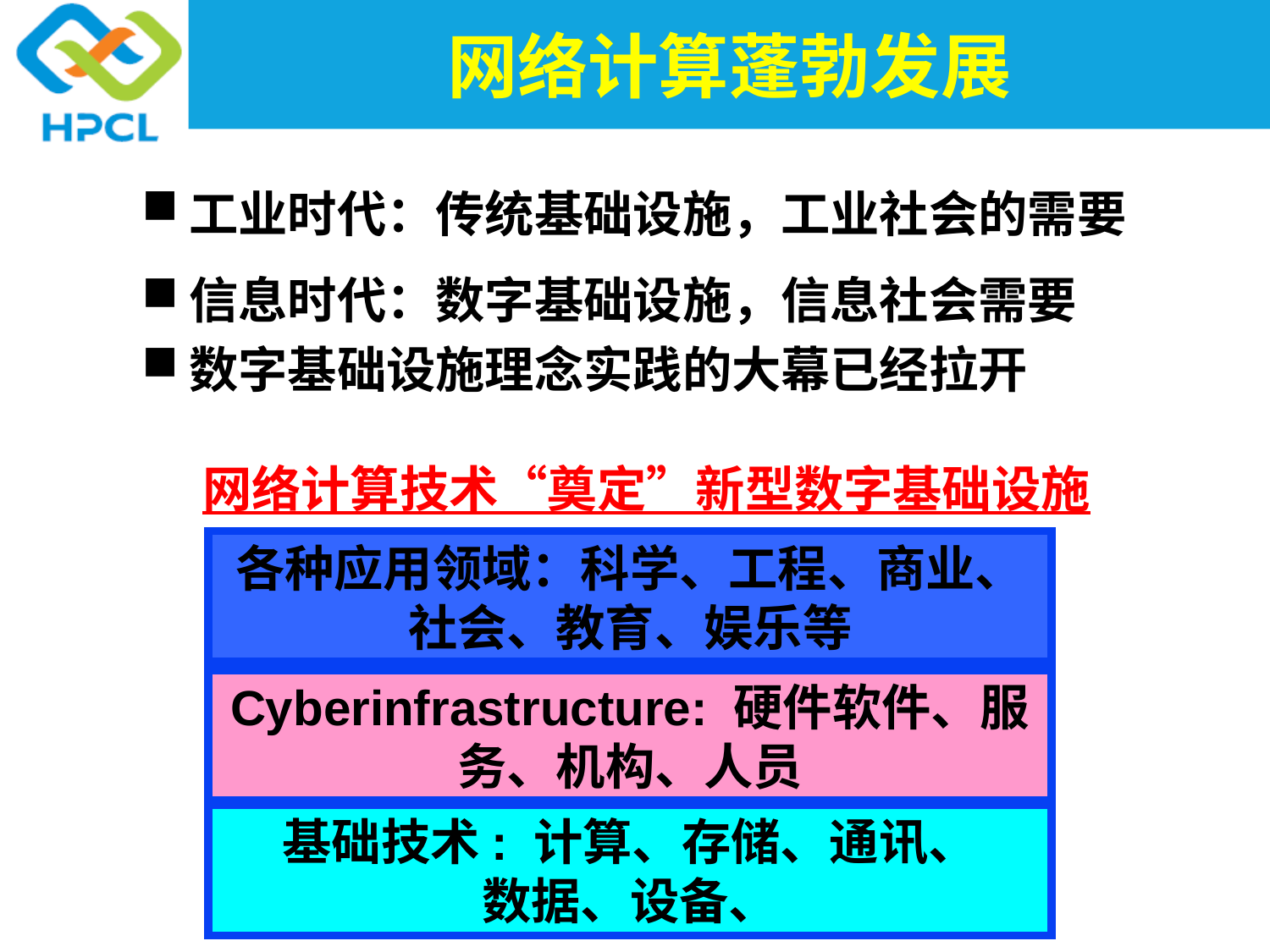

# 网络计算蓬勃发展
工业时代：传统基础设施，工业社会的需要
信息时代：数字基础设施，信息社会需要
数字基础设施理念实践的大幕已经拉开
网络计算技术“奠定”新型数字基础设施
各种应用领域：科学、工程、商业、社会、教育、娱乐等
Cyberinfrastructure: 硬件软件、服务、机构、人员
基础技术: 计算、存储、通讯、
数据、设备、